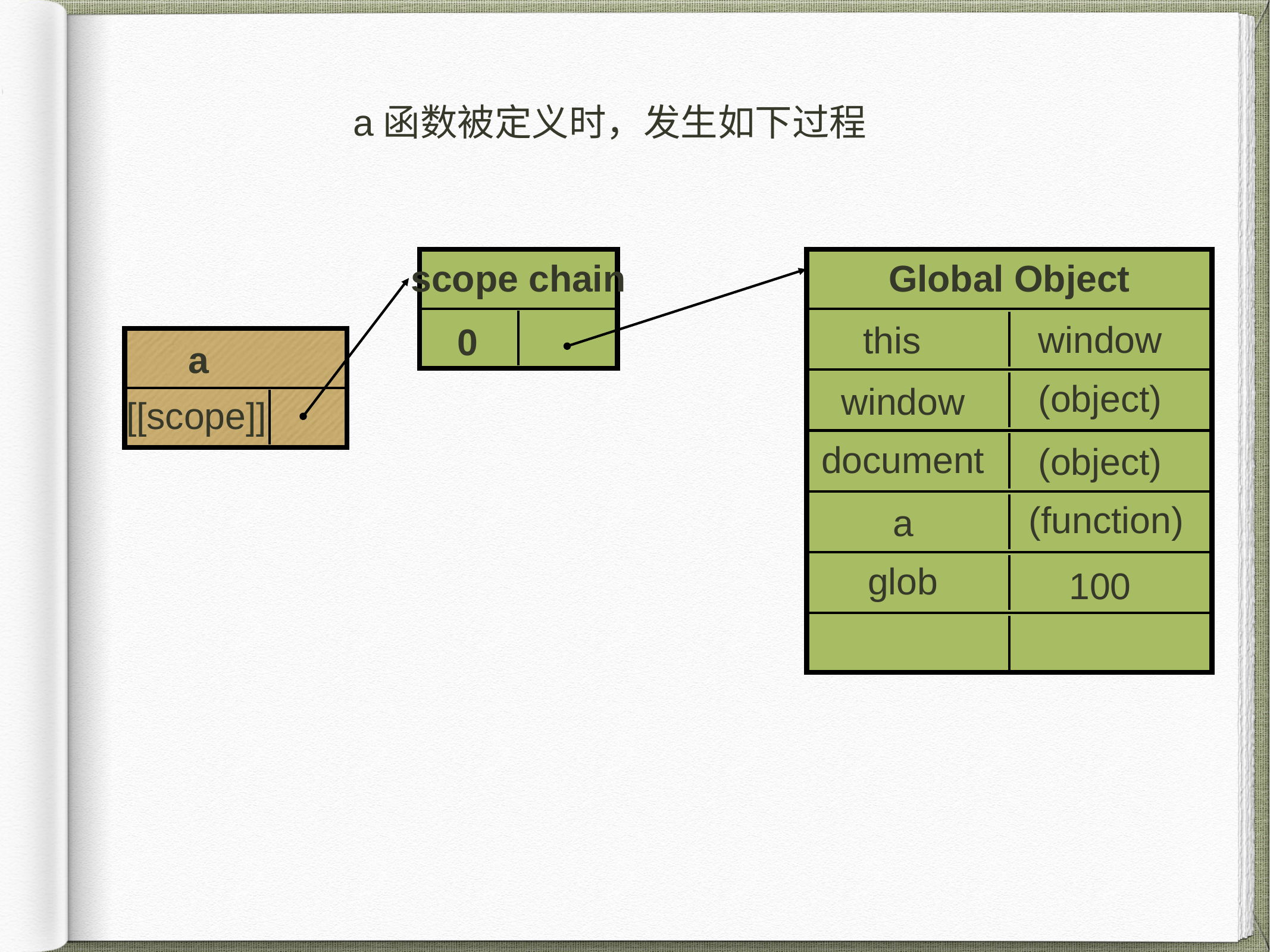

a函数被定义时，发生如下过程

scope chain
Global Object

window
this

0

a

(object)
window

[[scope]]

document
(object)

(function)
a

glob

100